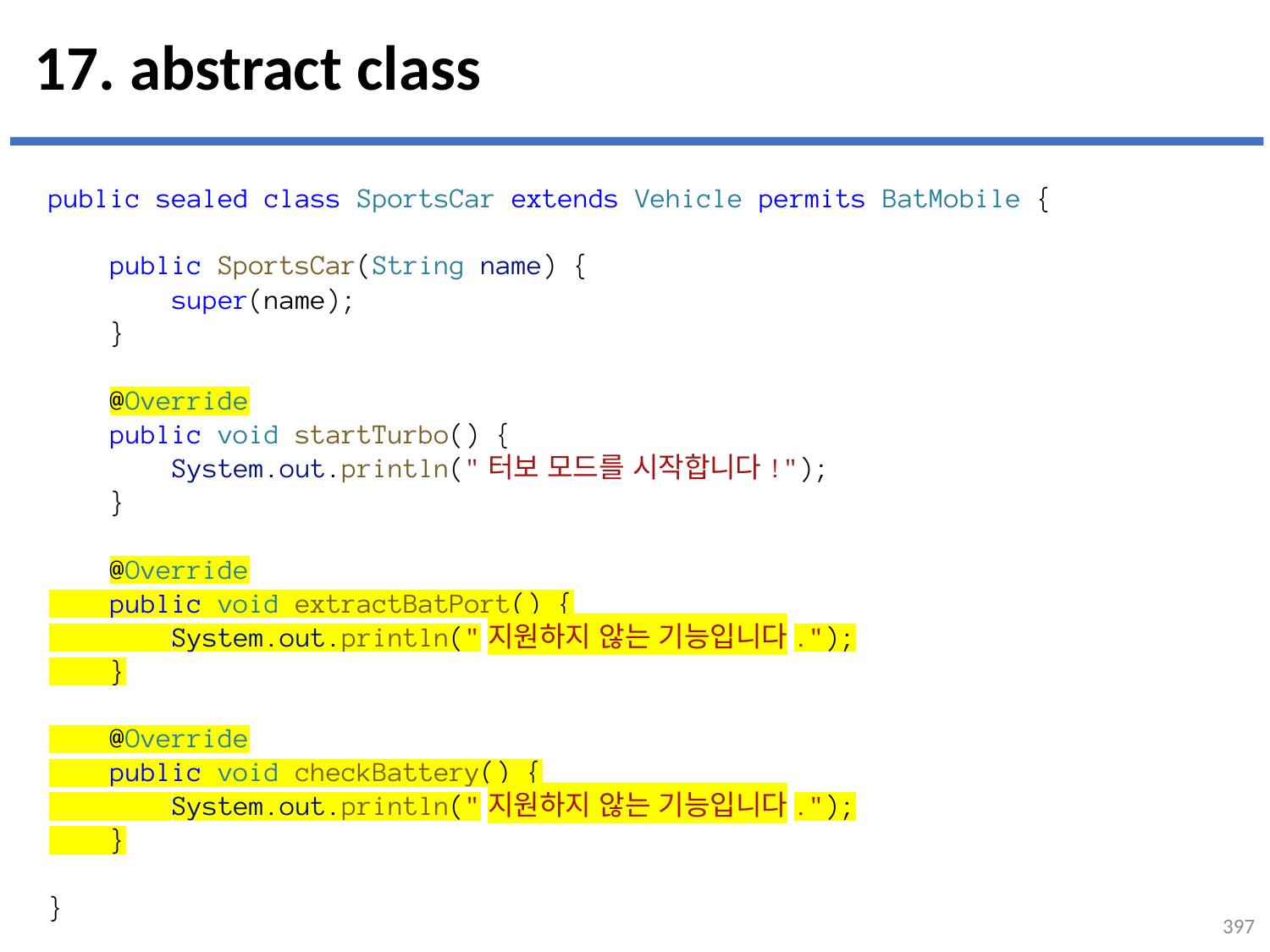

# 17. abstract class

public sealed class SportsCar extends Vehicle permits BatMobile {

    public SportsCar(String name) {
        super(name);
    }
    @Override
    public void startTurbo() {
        System.out.println("터보 모드를 시작합니다!");
    }
    @Override
    public void extractBatPort() {
        System.out.println("지원하지 않는 기능입니다.");
    }
    @Override
    public void checkBattery() {
        System.out.println("지원하지 않는 기능입니다.");
    }
}

...

설명
397